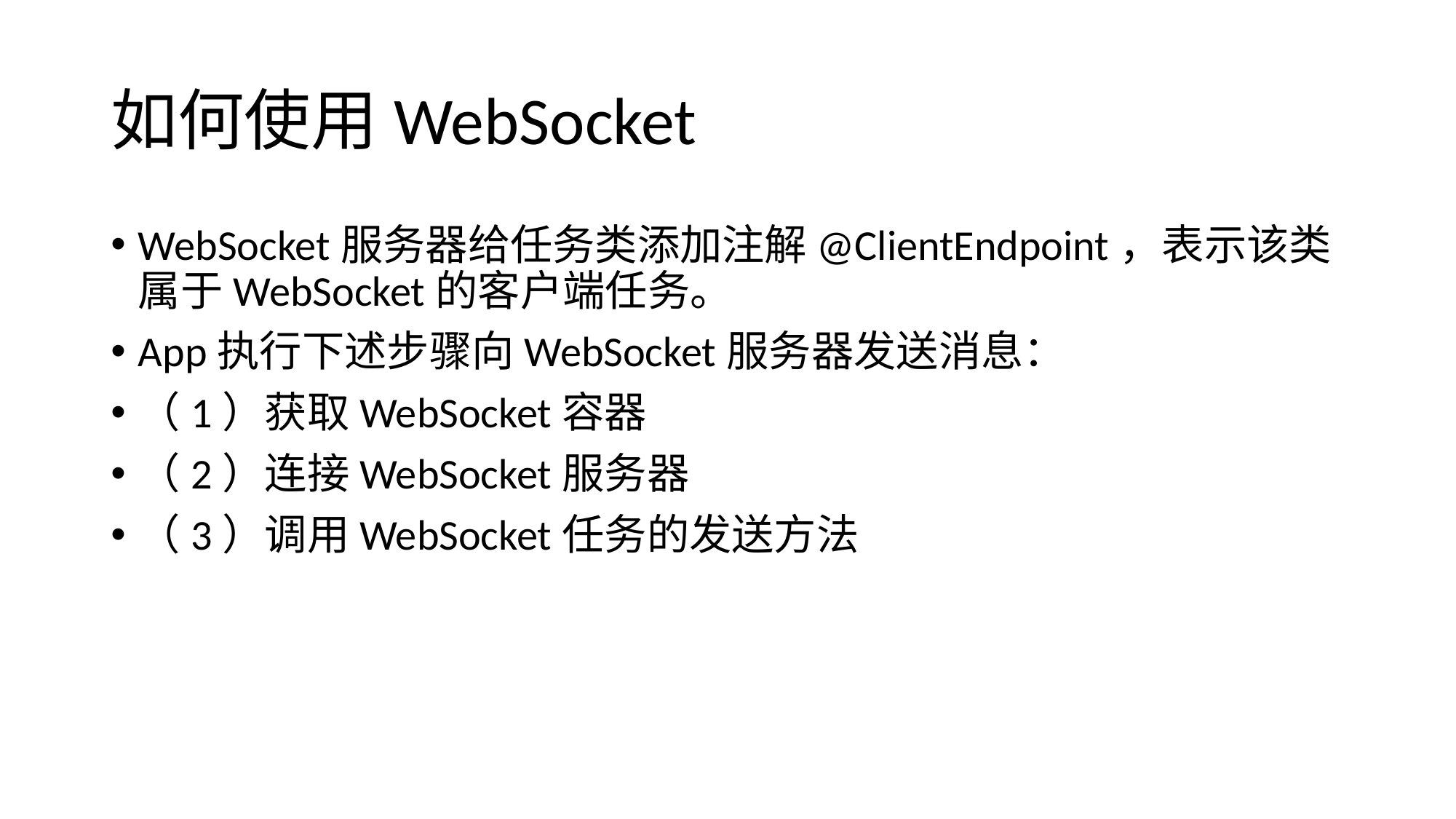

# 如何使用WebSocket
WebSocket服务器给任务类添加注解@ClientEndpoint，表示该类属于WebSocket的客户端任务。
App执行下述步骤向WebSocket服务器发送消息：
（1）获取WebSocket容器
（2）连接WebSocket服务器
（3）调用WebSocket任务的发送方法